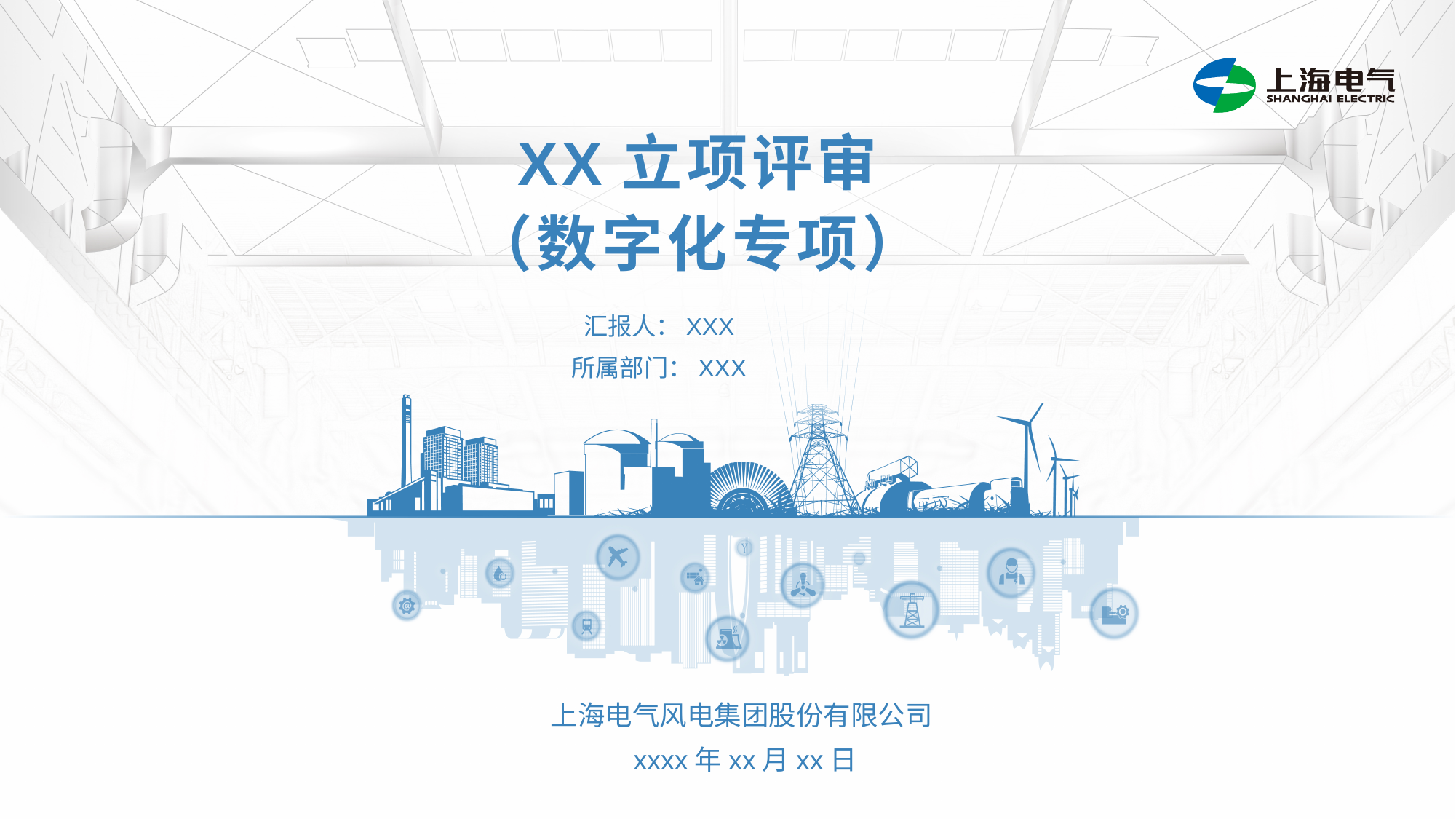

XX立项评审
（数字化专项）
汇报人：XXX
所属部门：XXX
上海电气风电集团股份有限公司
 xxxx年xx月xx日